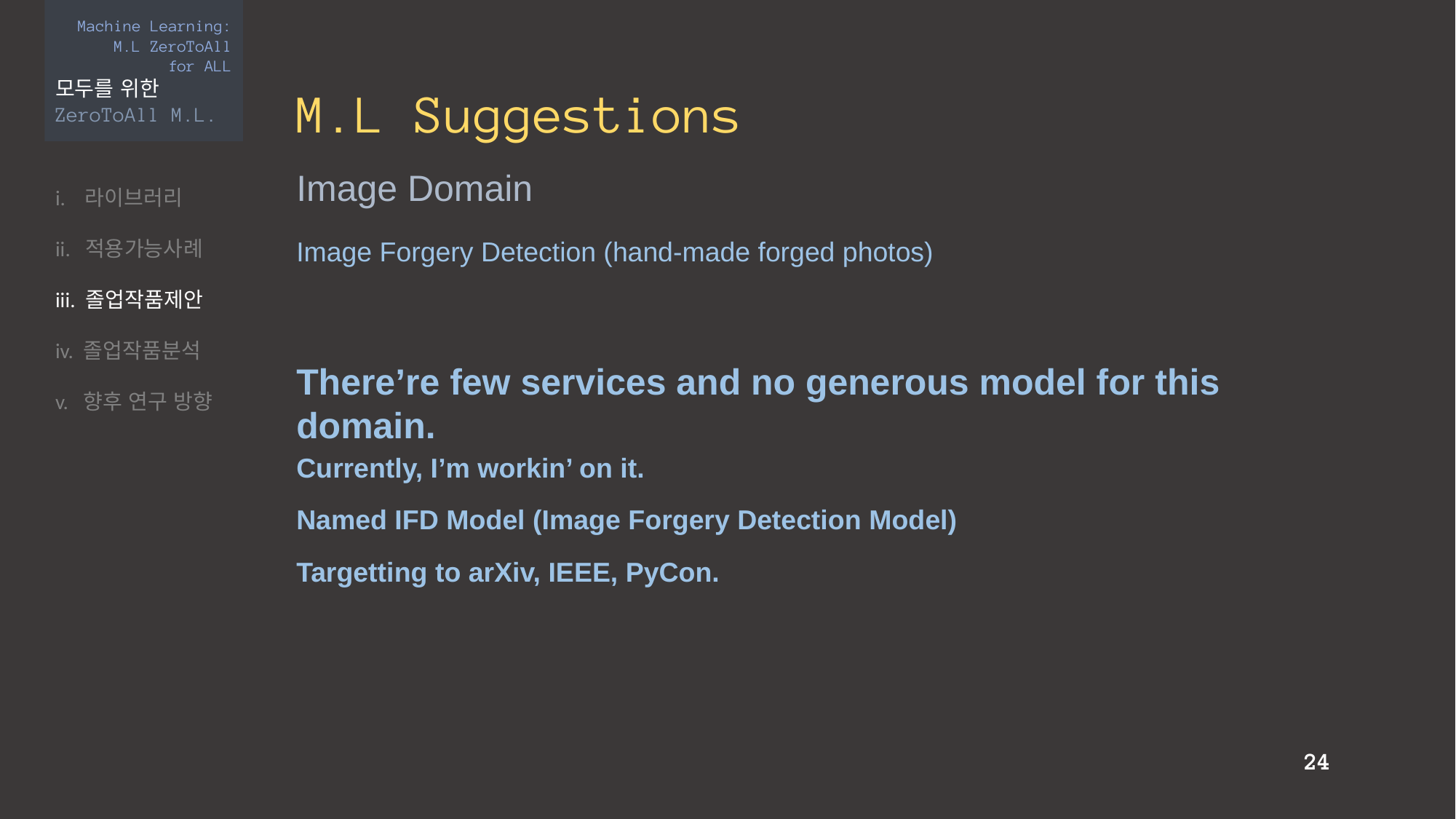

Machine Learning:
M.L ZeroToAll
for ALL
모두를 위한
ZeroToAll M.L.
M.L Suggestions
i.   라이브러리

ii.  적용가능사례

iii. 졸업작품제안

iv. 졸업작품분석

v.  향후 연구 방향
Image Domain
Image Forgery Detection (hand-made forged photos)
There’re few services and no generous model for this domain.
Currently, I’m workin’ on it.
Named IFD Model (Image Forgery Detection Model)
Targetting to arXiv, IEEE, PyCon.
24